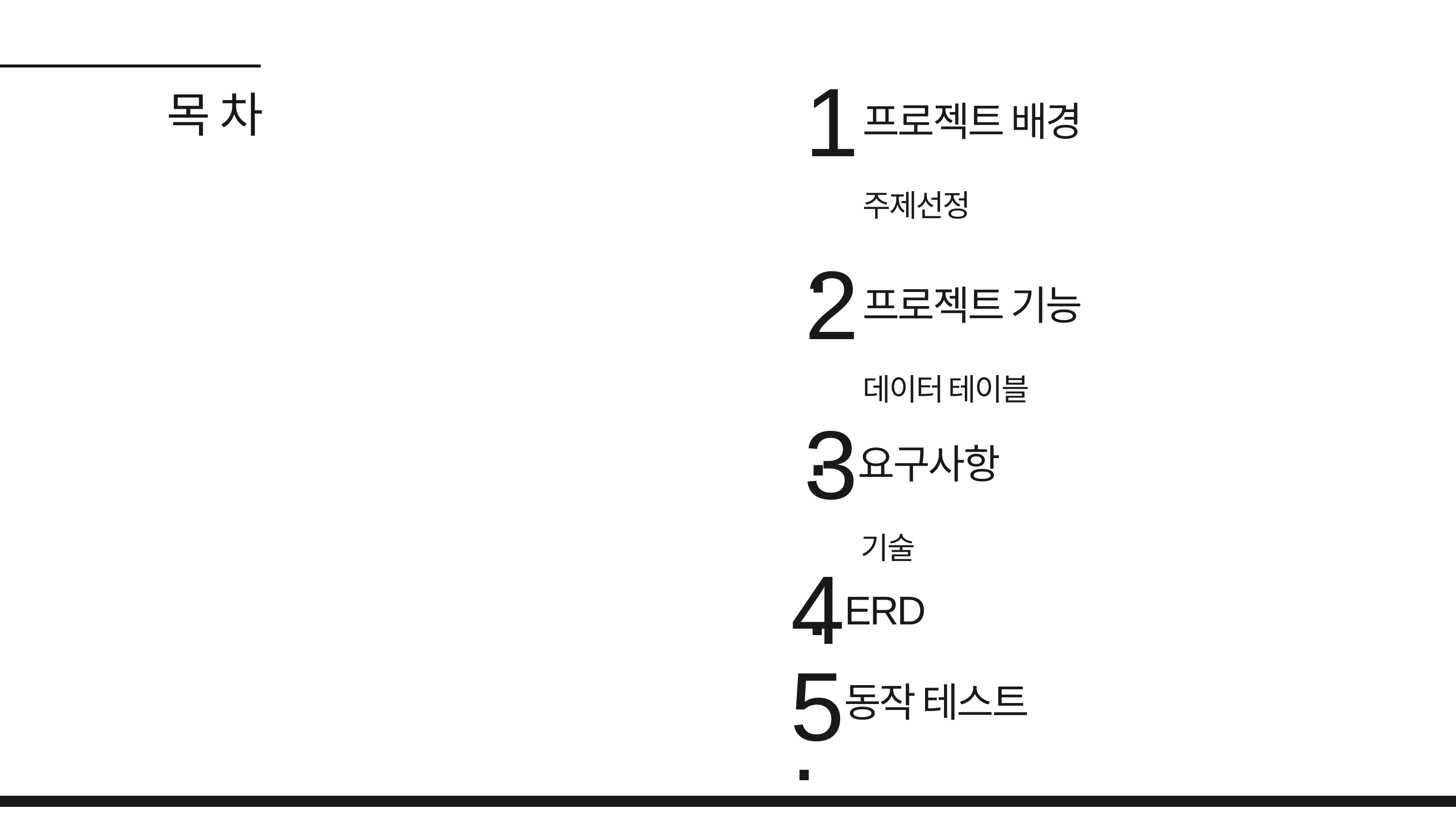

1.
프로젝트 배경
주제선정

목 차
2.
프로젝트 기능
데이터 테이블
3.
요구사항
기술

4.
ERD
5.
동작 테스트